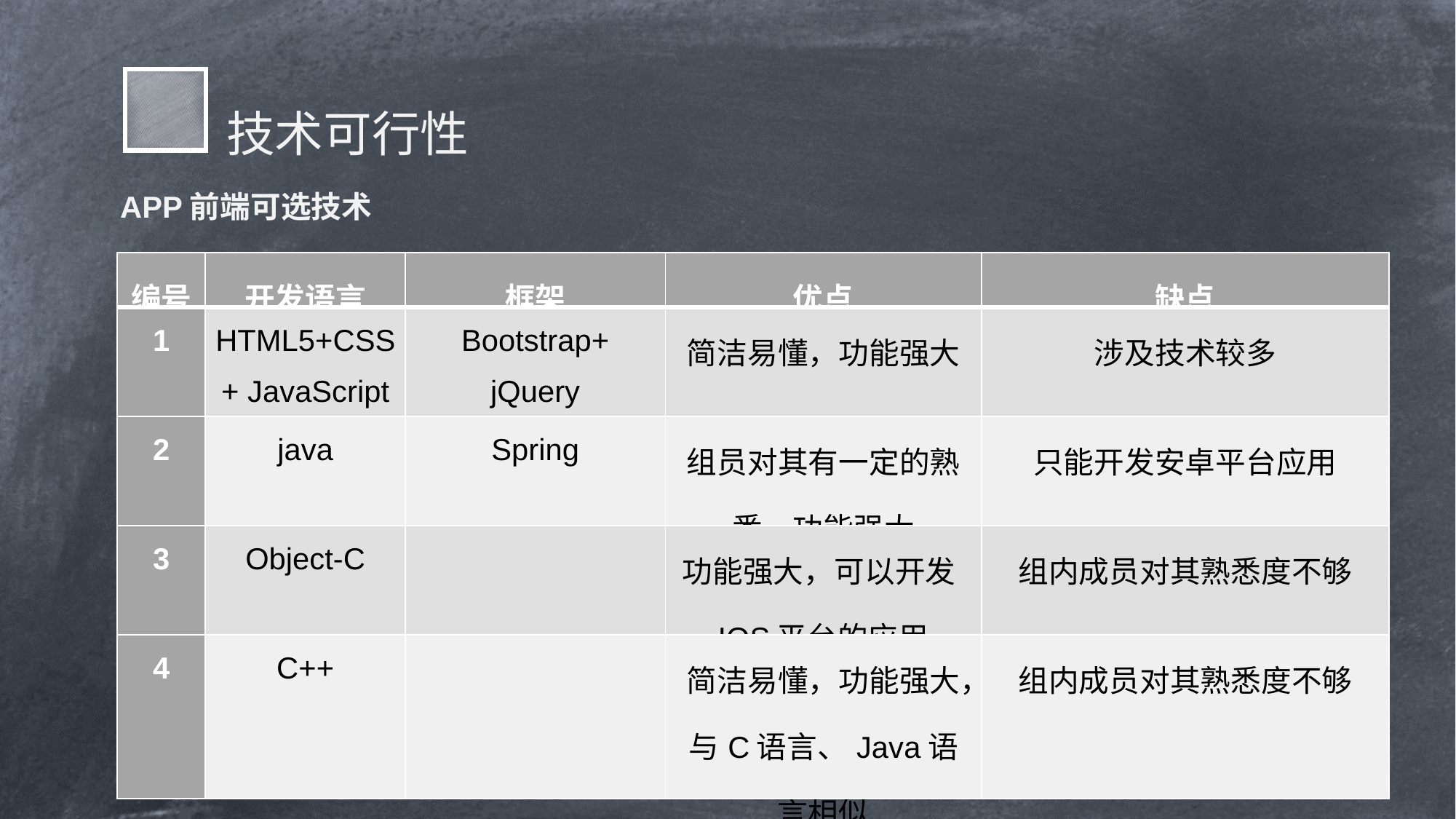

技术可行性

APP前端可选技术
| 编号 | 开发语言 | 框架 | 优点 | 缺点 |
| --- | --- | --- | --- | --- |
| 1 | HTML5+CSS+ JavaScript | Bootstrap+ jQuery | 简洁易懂，功能强大 | 涉及技术较多 |
| 2 | java | Spring | 组员对其有一定的熟悉，功能强大 | 只能开发安卓平台应用 |
| 3 | Object-C |  | 功能强大，可以开发IOS平台的应用 | 组内成员对其熟悉度不够 |
| 4 | C++ |  | 简洁易懂，功能强大，与C语言、Java语言相似 | 组内成员对其熟悉度不够 |